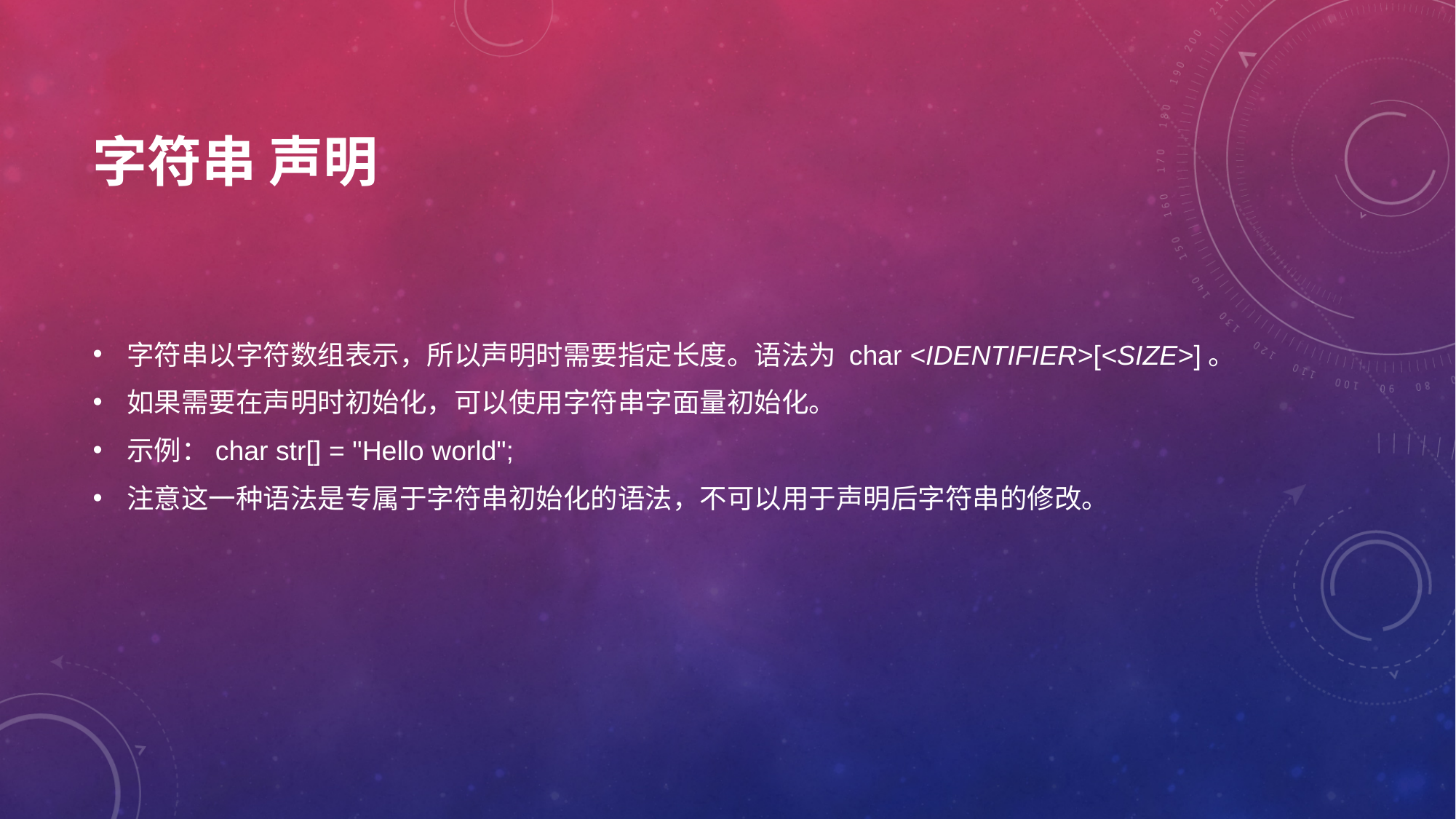

# 字符串 声明
字符串以字符数组表示，所以声明时需要指定长度。语法为 char <IDENTIFIER>[<SIZE>]。
如果需要在声明时初始化，可以使用字符串字面量初始化。
示例：char str[] = "Hello world";
注意这一种语法是专属于字符串初始化的语法，不可以用于声明后字符串的修改。